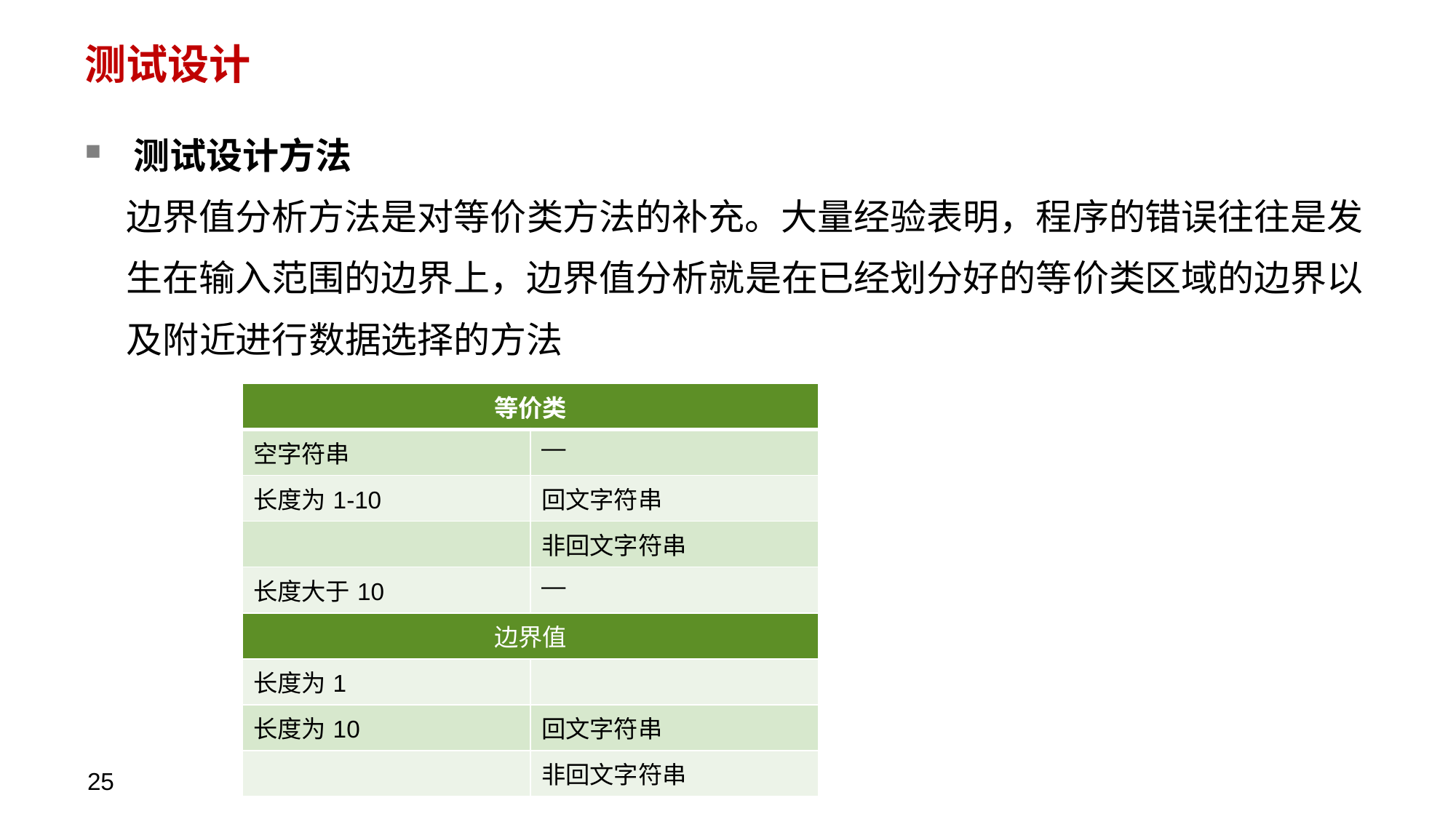

# 测试设计
测试设计方法
    边界值分析方法是对等价类方法的补充。大量经验表明，程序的错误往往是发
    生在输入范围的边界上，边界值分析就是在已经划分好的等价类区域的边界以
    及附近进行数据选择的方法
| 等价类 |  |
| --- | --- |
| 空字符串 | — |
| 长度为1-10 | 回文字符串 |
|  | 非回文字符串 |
| 长度大于10 | — |
| 边界值 |  |
| 长度为1 |  |
| 长度为10 | 回文字符串 |
|  | 非回文字符串 |
25